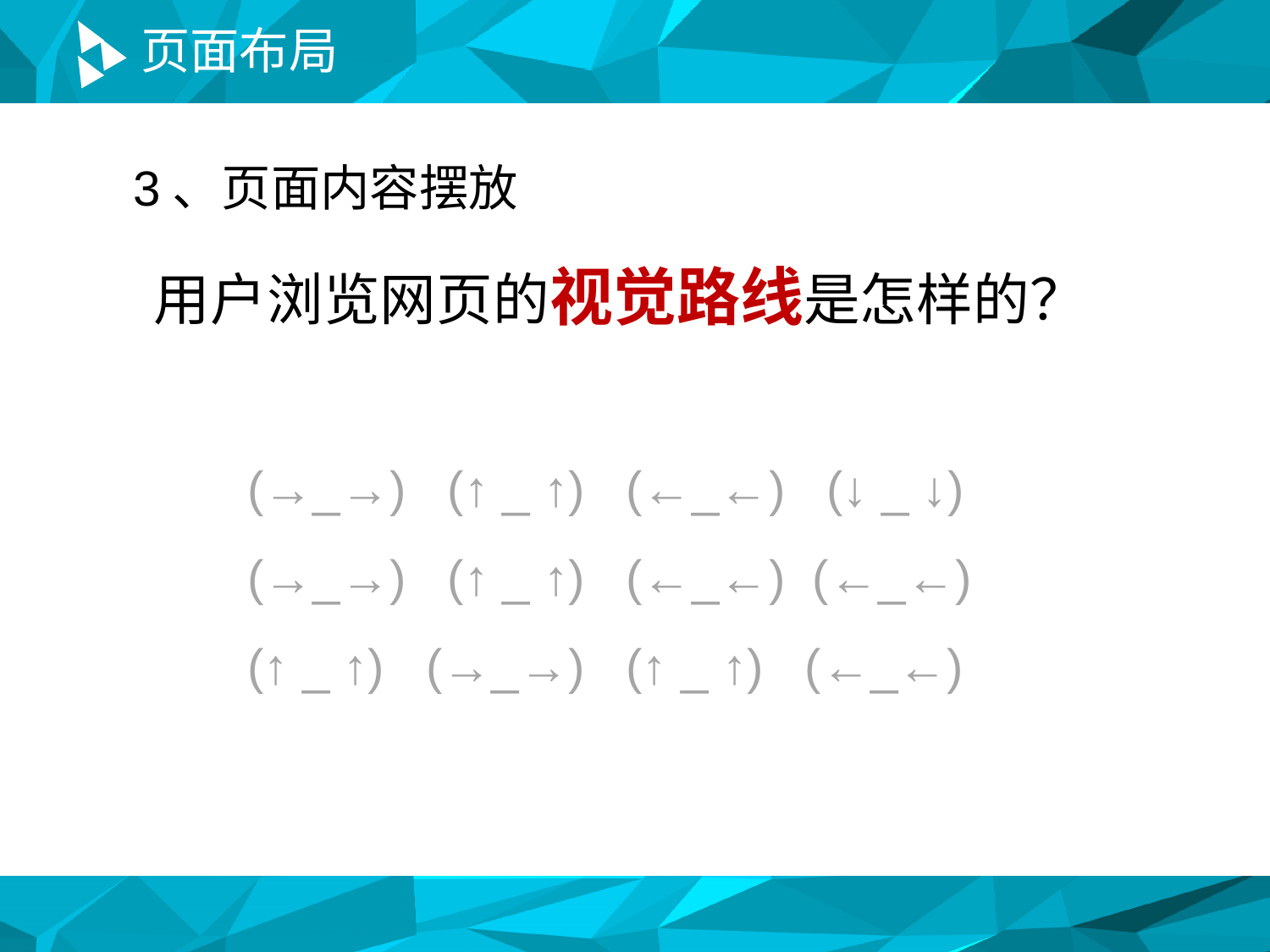

# 页面布局
3、页面内容摆放
用户浏览网页的视觉路线是怎样的？
(→_→)   (↑ _ ↑)   (←_←)   (↓ _ ↓)
(→_→)   (↑ _ ↑)   (←_←)  (←_←)
(↑ _ ↑)   (→_→)   (↑ _ ↑)   (←_←)